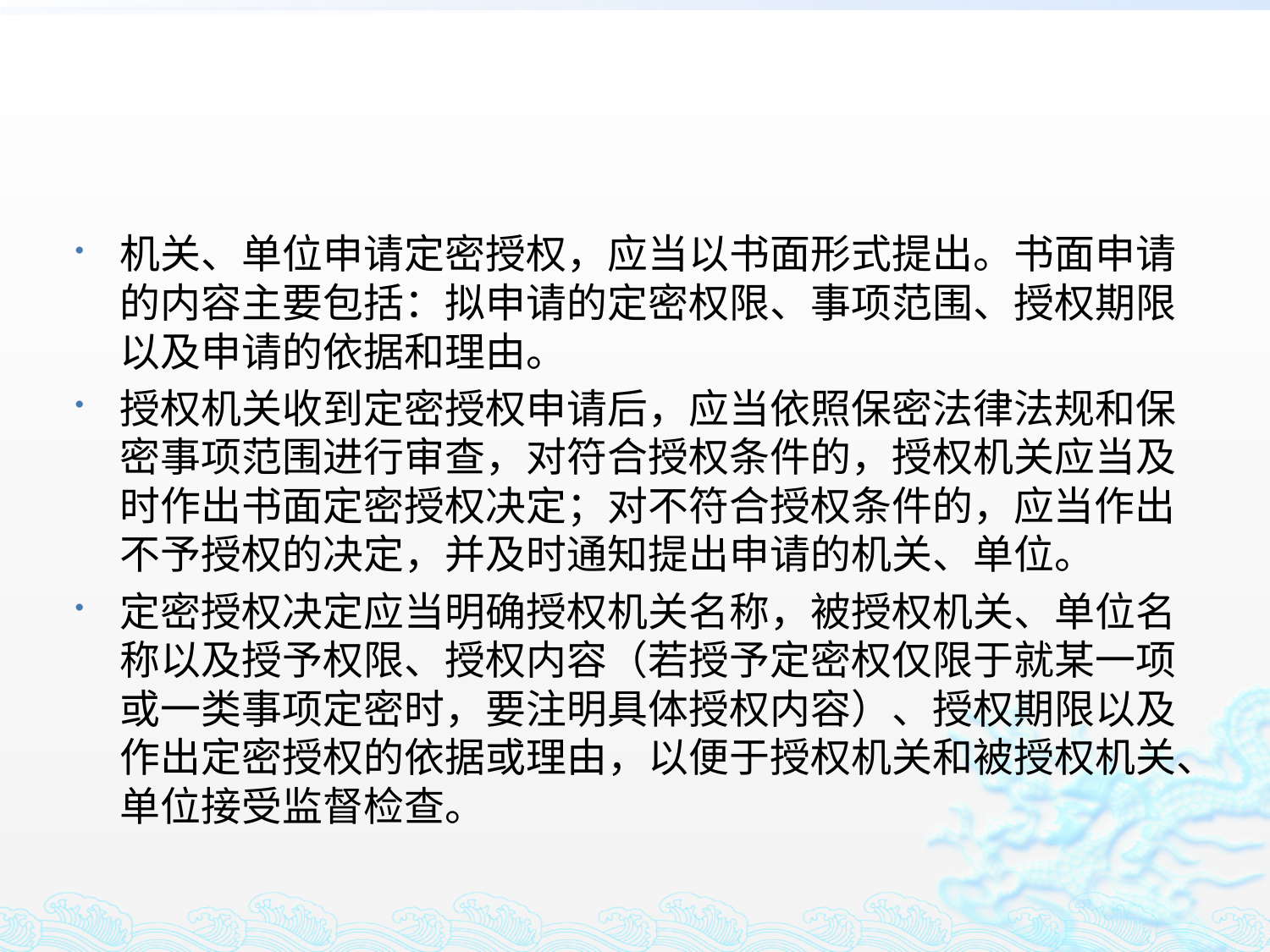

#
机关、单位申请定密授权，应当以书面形式提出。书面申请的内容主要包括：拟申请的定密权限、事项范围、授权期限以及申请的依据和理由。
授权机关收到定密授权申请后，应当依照保密法律法规和保密事项范围进行审查，对符合授权条件的，授权机关应当及时作出书面定密授权决定；对不符合授权条件的，应当作出不予授权的决定，并及时通知提出申请的机关、单位。
定密授权决定应当明确授权机关名称，被授权机关、单位名称以及授予权限、授权内容（若授予定密权仅限于就某一项或一类事项定密时，要注明具体授权内容）、授权期限以及作出定密授权的依据或理由，以便于授权机关和被授权机关、单位接受监督检查。